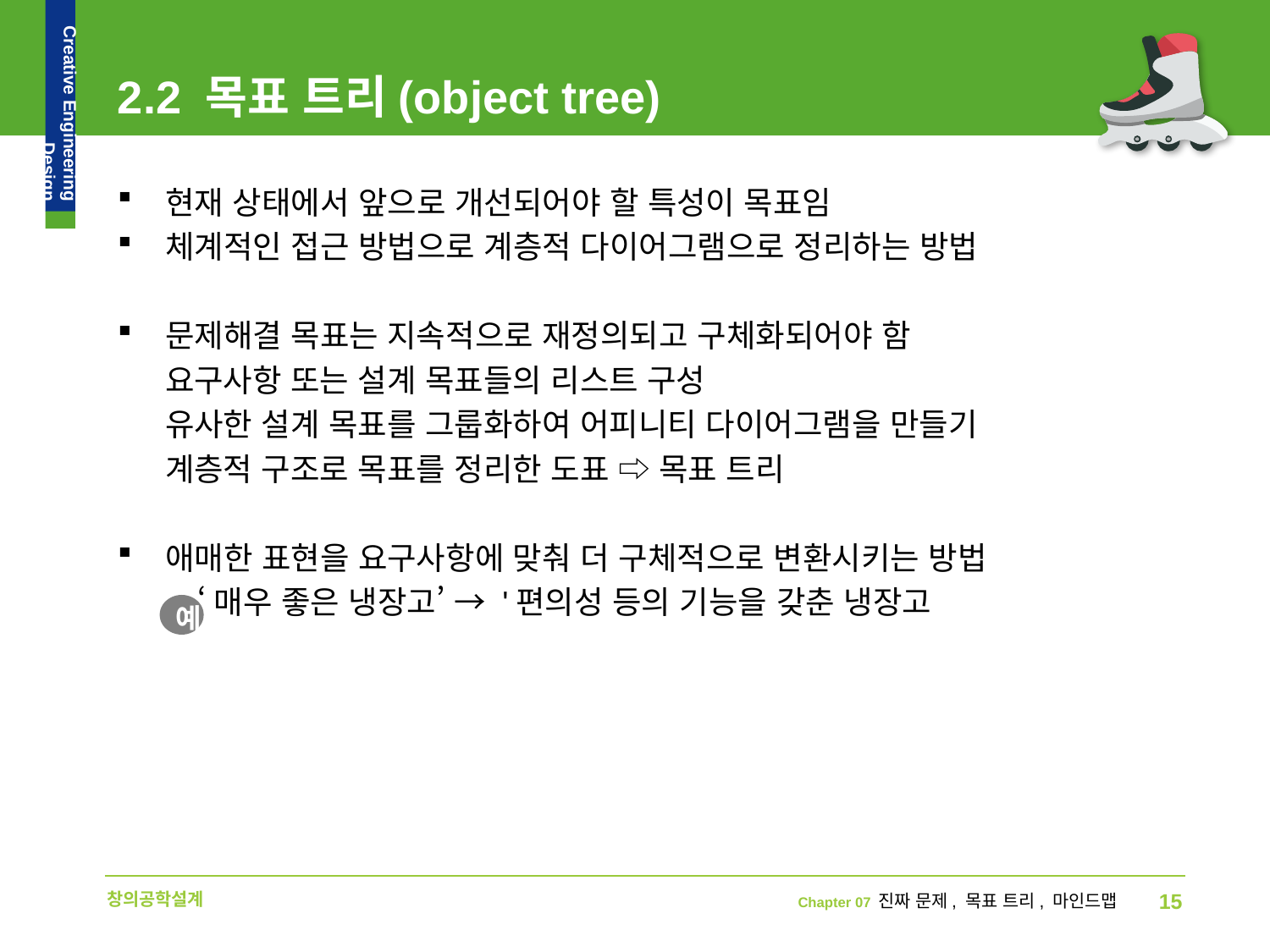

# 2.2 목표 트리(object tree)
현재 상태에서 앞으로 개선되어야 할 특성이 목표임
체계적인 접근 방법으로 계층적 다이어그램으로 정리하는 방법

문제해결 목표는 지속적으로 재정의되고 구체화되어야 함
요구사항 또는 설계 목표들의 리스트 구성
유사한 설계 목표를 그룹화하여 어피니티 다이어그램을 만들기
계층적 구조로 목표를 정리한 도표 ⇨ 목표 트리

애매한 표현을 요구사항에 맞춰 더 구체적으로 변환시키는 방법
         ‘매우 좋은 냉장고’ → '편의성 등의 기능을 갖춘 냉장고

예